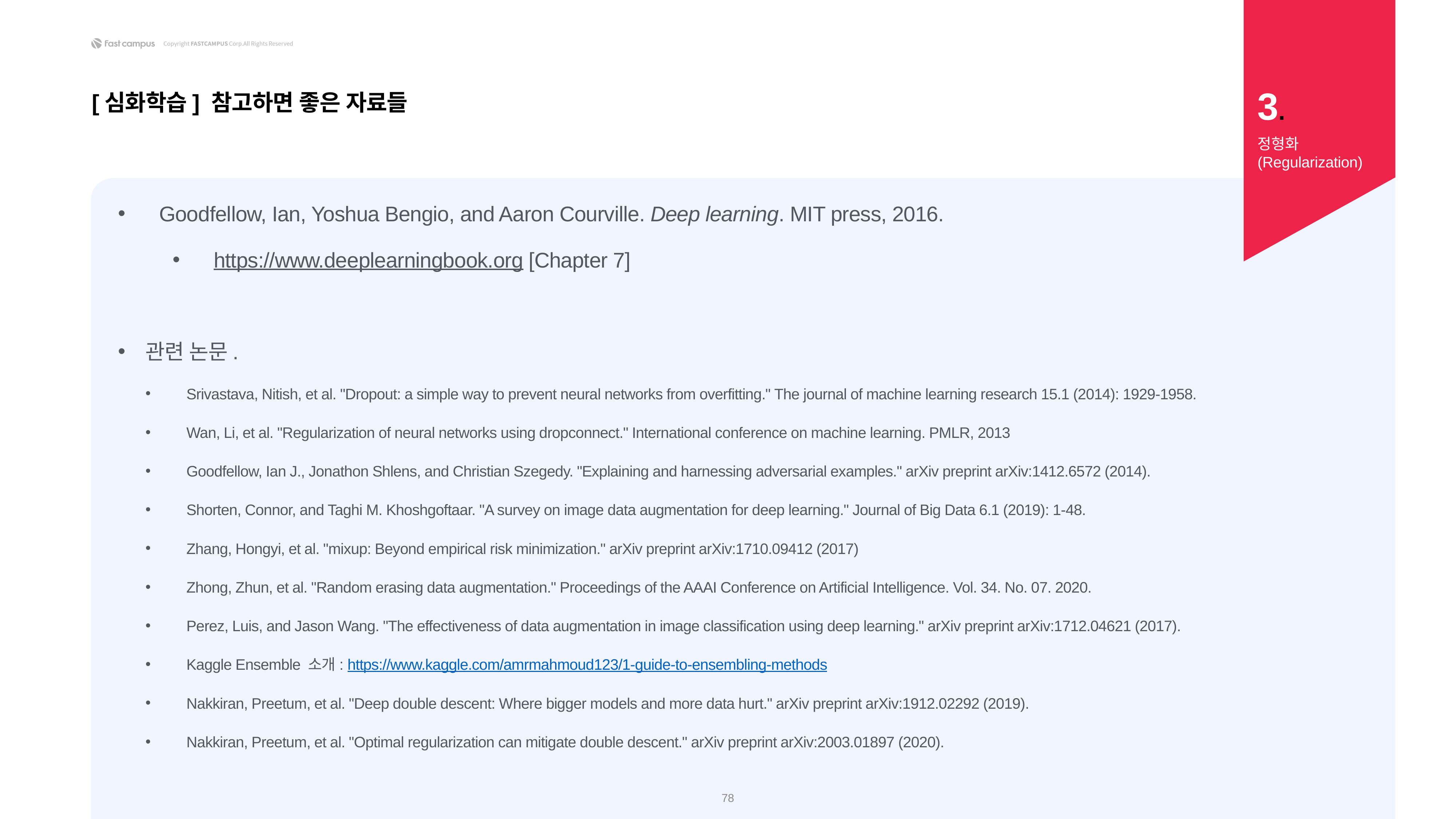

3.
[심화학습] 참고하면 좋은 자료들
정형화 (Regularization)

Goodfellow, Ian, Yoshua Bengio, and Aaron Courville. Deep learning. MIT press, 2016.
https://www.deeplearningbook.org [Chapter 7]

관련 논문.
Srivastava, Nitish, et al. "Dropout: a simple way to prevent neural networks from overfitting." The journal of machine learning research 15.1 (2014): 1929-1958.
Wan, Li, et al. "Regularization of neural networks using dropconnect." International conference on machine learning. PMLR, 2013
Goodfellow, Ian J., Jonathon Shlens, and Christian Szegedy. "Explaining and harnessing adversarial examples." arXiv preprint arXiv:1412.6572 (2014).
Shorten, Connor, and Taghi M. Khoshgoftaar. "A survey on image data augmentation for deep learning." Journal of Big Data 6.1 (2019): 1-48.
Zhang, Hongyi, et al. "mixup: Beyond empirical risk minimization." arXiv preprint arXiv:1710.09412 (2017)
Zhong, Zhun, et al. "Random erasing data augmentation." Proceedings of the AAAI Conference on Artificial Intelligence. Vol. 34. No. 07. 2020.
Perez, Luis, and Jason Wang. "The effectiveness of data augmentation in image classification using deep learning." arXiv preprint arXiv:1712.04621 (2017).
Kaggle Ensemble 소개: https://www.kaggle.com/amrmahmoud123/1-guide-to-ensembling-methods
Nakkiran, Preetum, et al. "Deep double descent: Where bigger models and more data hurt." arXiv preprint arXiv:1912.02292 (2019).
Nakkiran, Preetum, et al. "Optimal regularization can mitigate double descent." arXiv preprint arXiv:2003.01897 (2020).

78